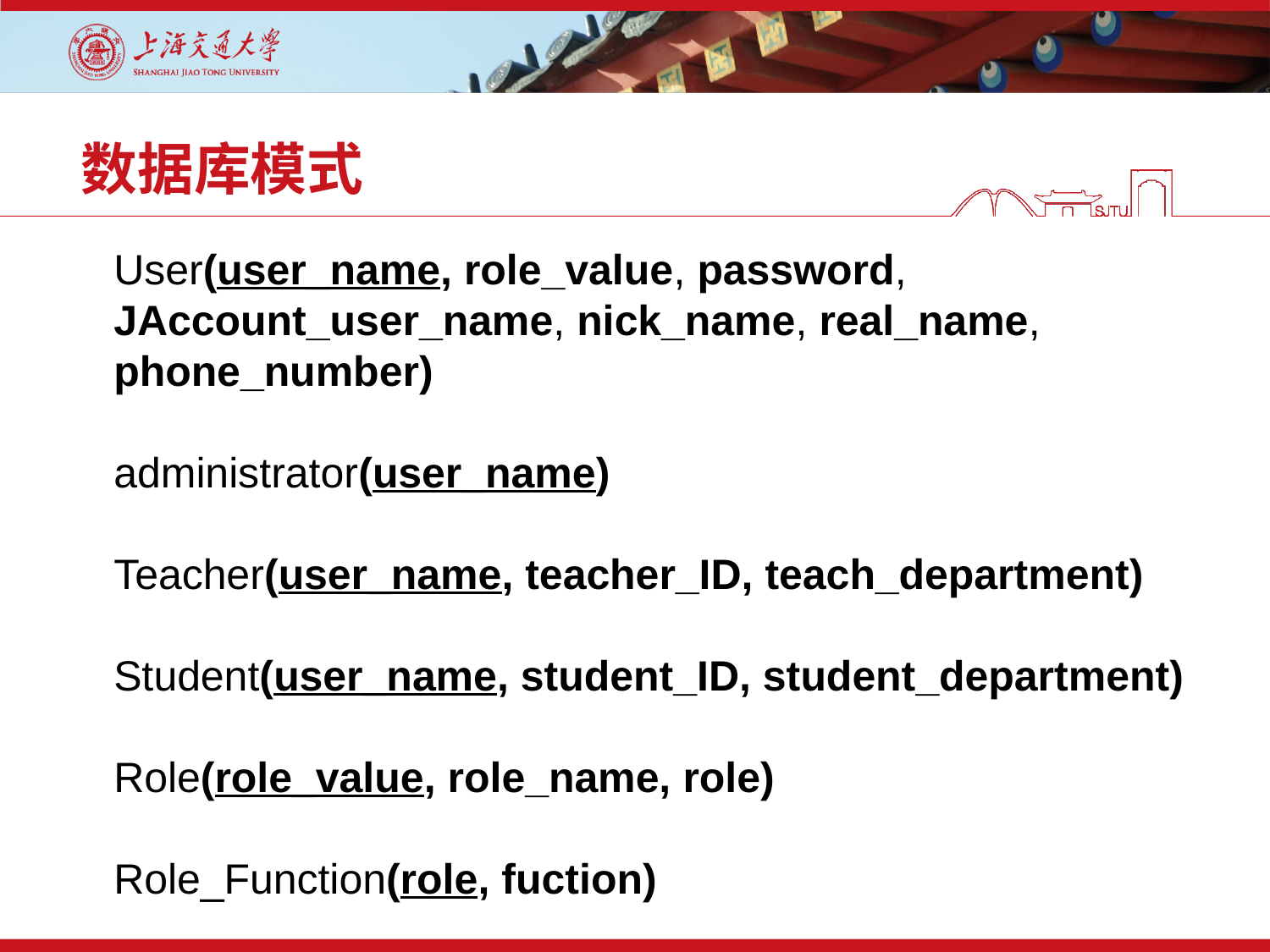

# 数据库模式
User(user_name, role_value, password, JAccount_user_name, nick_name, real_name, phone_number)

administrator(user_name)

Teacher(user_name, teacher_ID, teach_department)

Student(user_name, student_ID, student_department)

Role(role_value, role_name, role)

Role_Function(role, fuction)